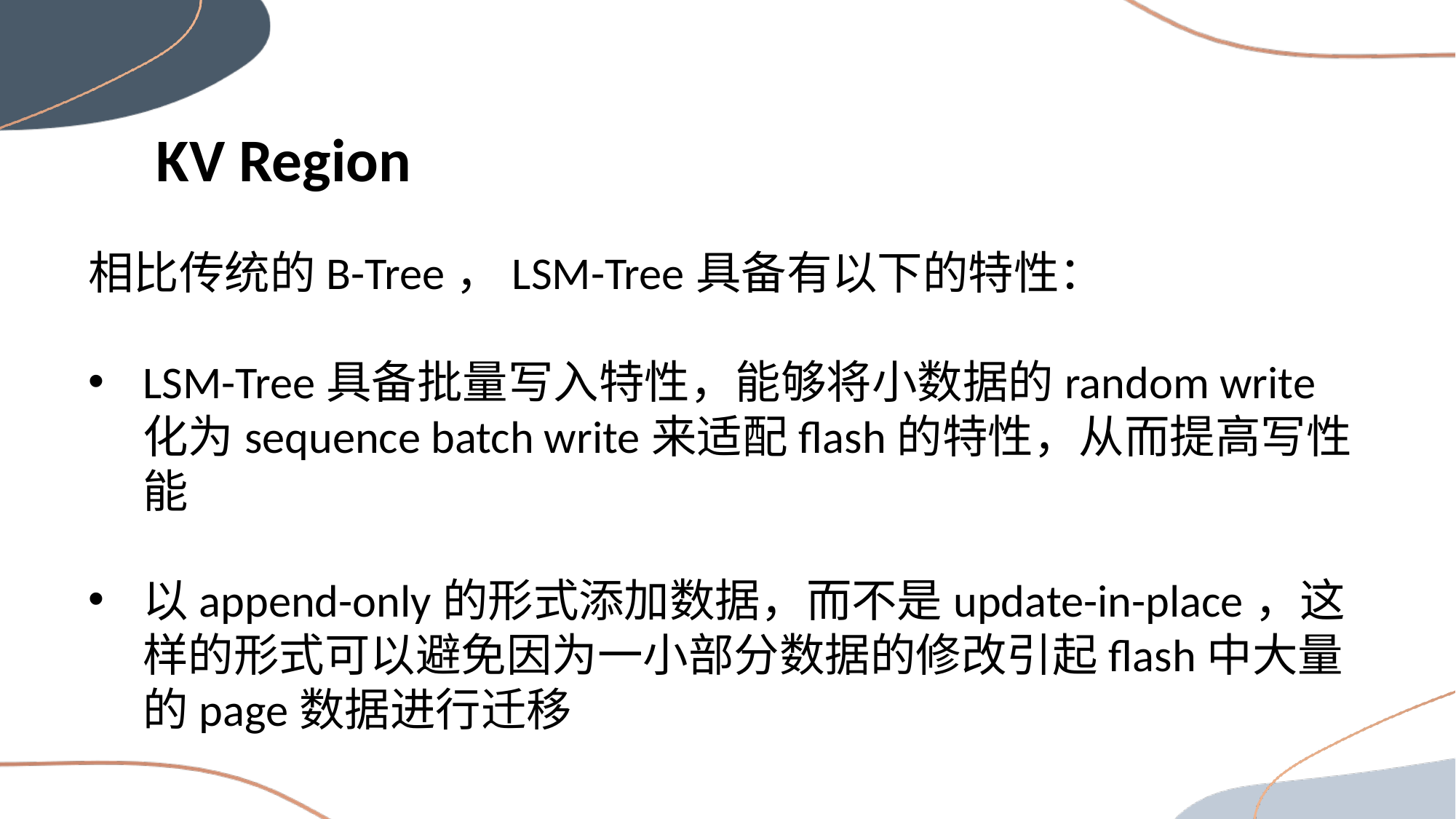

KV Region
相比传统的B-Tree，LSM-Tree具备有以下的特性：

LSM-Tree具备批量写入特性，能够将小数据的random write化为sequence batch write来适配flash的特性，从而提高写性能

以append-only的形式添加数据，而不是update-in-place，这样的形式可以避免因为一小部分数据的修改引起flash中大量的page数据进行迁移